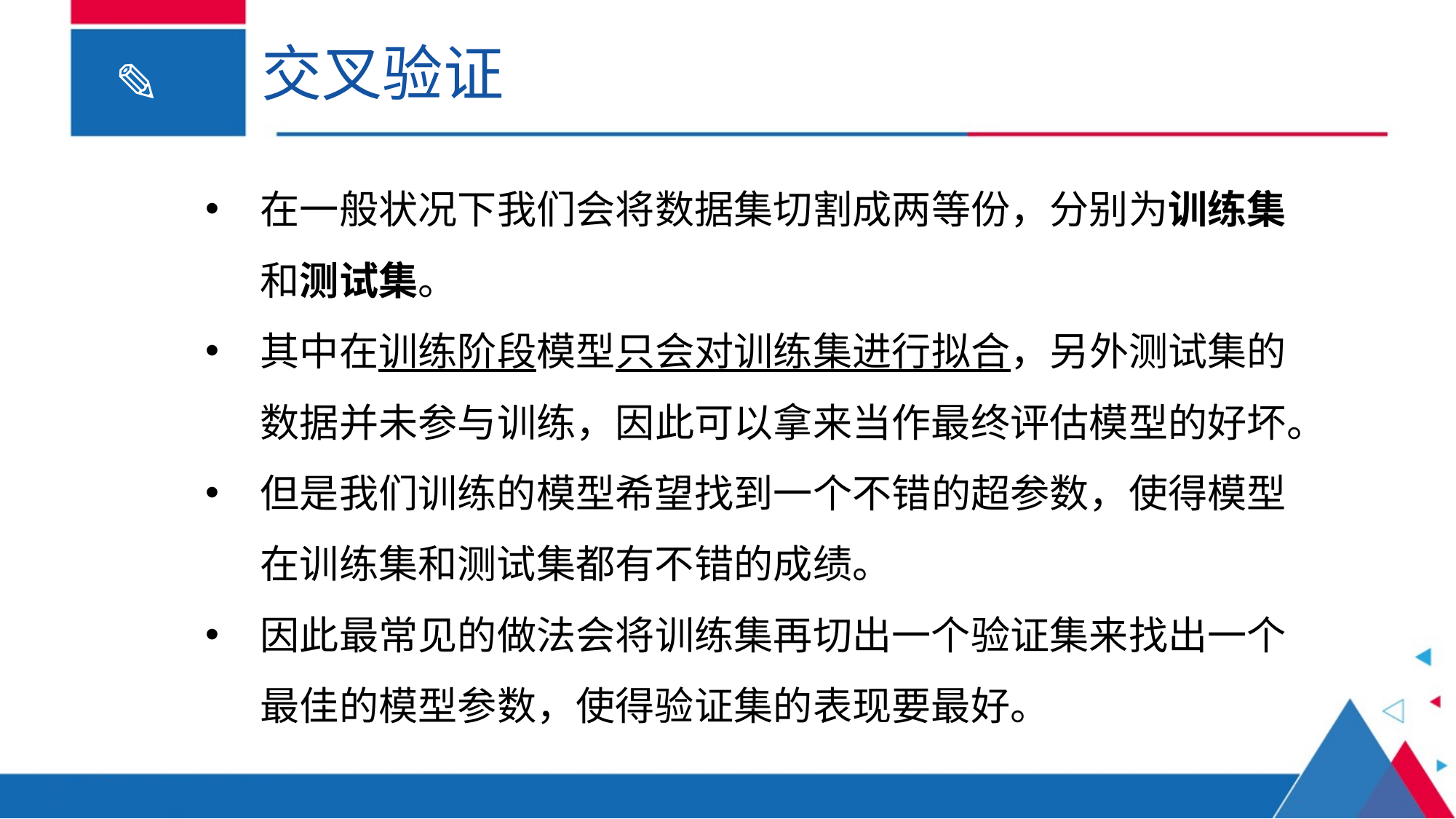

# 交叉验证
在一般状况下我们会将数据集切割成两等份，分别为训练集和测试集。
其中在训练阶段模型只会对训练集进行拟合，另外测试集的数据并未参与训练，因此可以拿来当作最终评估模型的好坏。
但是我们训练的模型希望找到一个不错的超参数，使得模型在训练集和测试集都有不错的成绩。
因此最常见的做法会将训练集再切出一个验证集来找出一个最佳的模型参数，使得验证集的表现要最好。